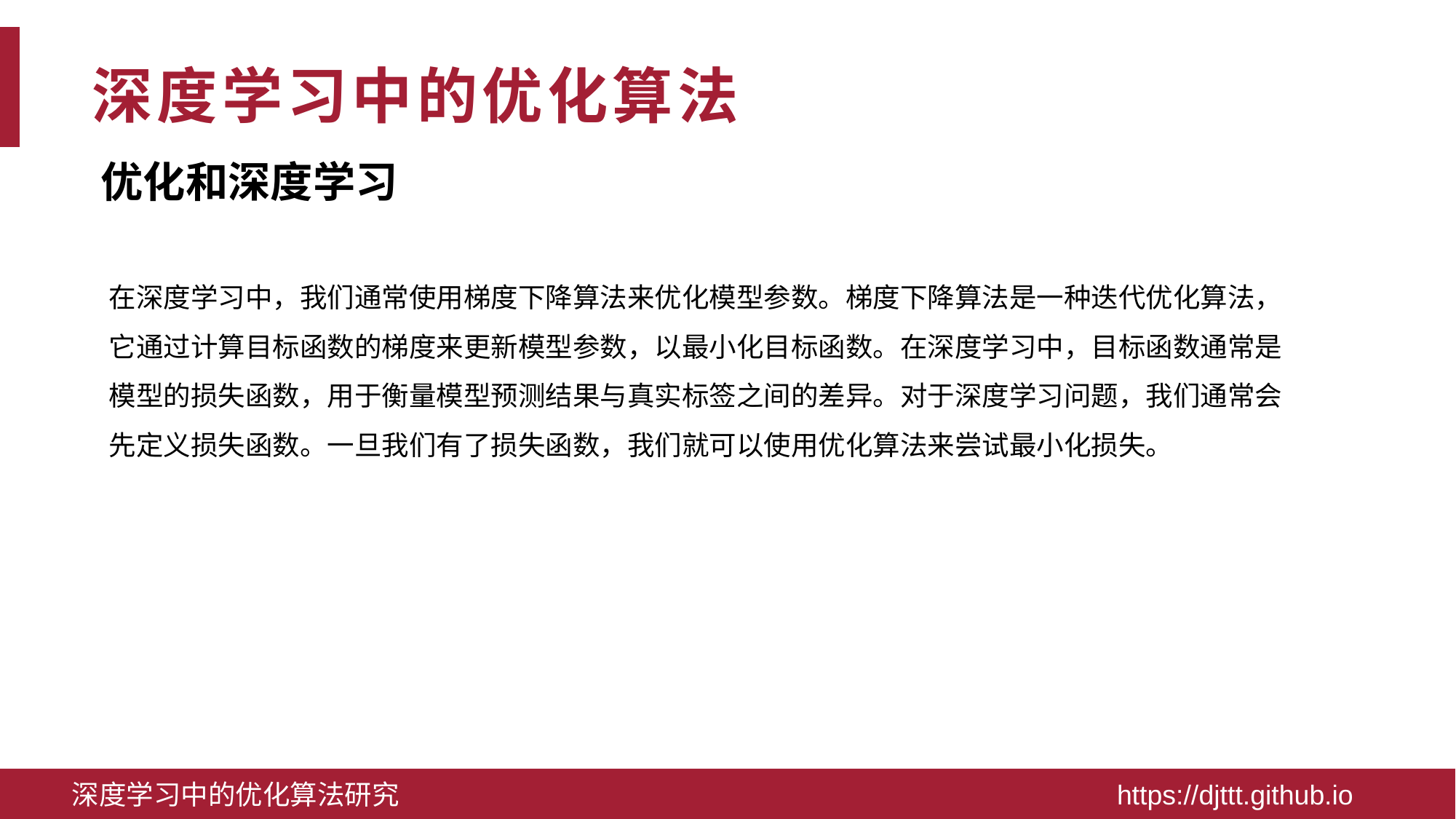

# 深度学习中的优化算法
优化和深度学习
在深度学习中，我们通常使用梯度下降算法来优化模型参数。梯度下降算法是一种迭代优化算法，它通过计算目标函数的梯度来更新模型参数，以最小化目标函数。在深度学习中，目标函数通常是模型的损失函数，用于衡量模型预测结果与真实标签之间的差异。对于深度学习问题，我们通常会先定义损失函数。一旦我们有了损失函数，我们就可以使用优化算法来尝试最小化损失。
深度学习中的优化算法研究                                                                                                                   https://djttt.github.io